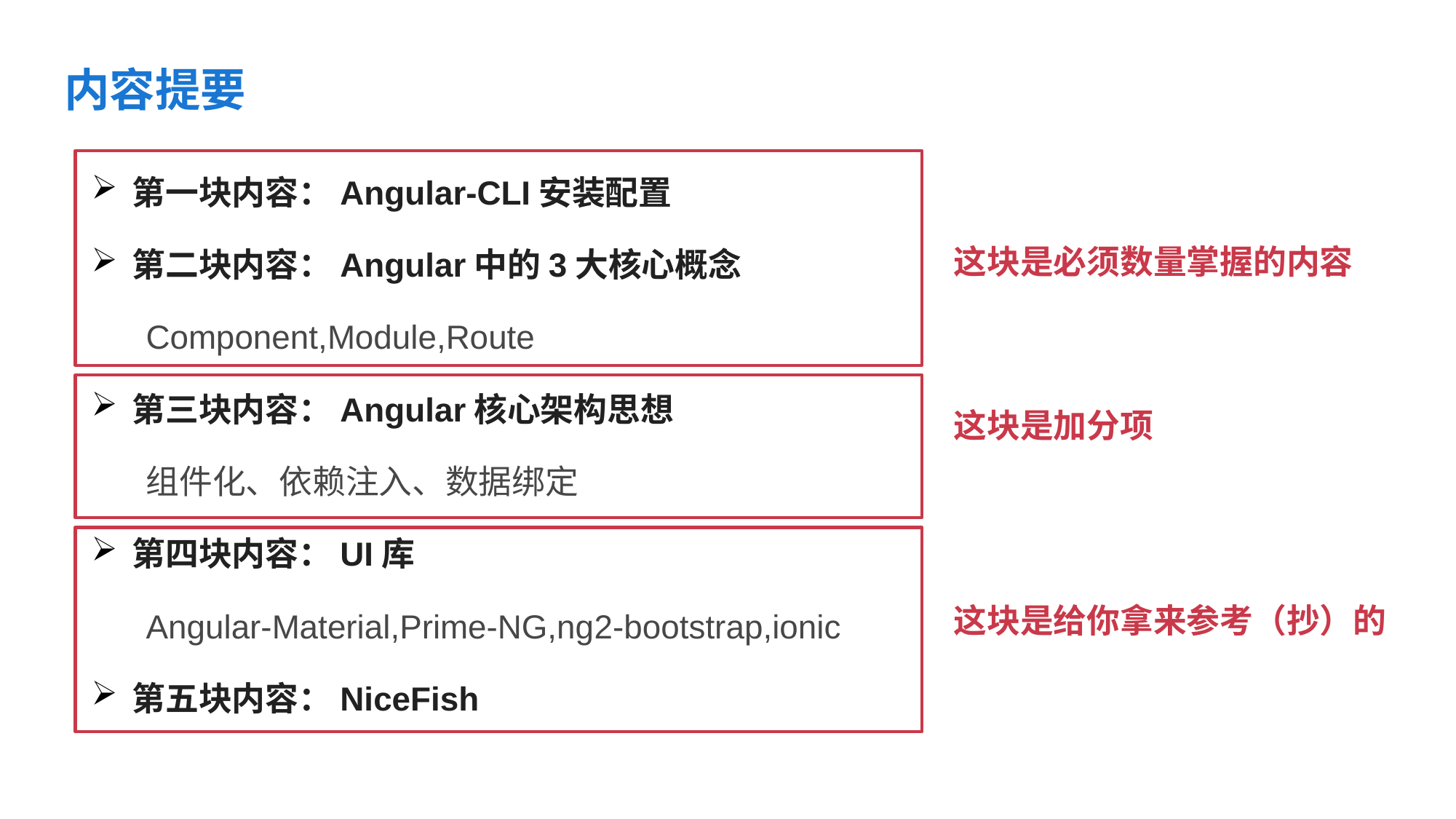

# 内容提要
第一块内容：Angular-CLI安装配置
第二块内容：Angular中的3大核心概念
Component,Module,Route
第三块内容：Angular核心架构思想
组件化、依赖注入、数据绑定
第四块内容：UI库
Angular-Material,Prime-NG,ng2-bootstrap,ionic
第五块内容：NiceFish

这块是必须数量掌握的内容

这块是加分项

这块是给你拿来参考（抄）的